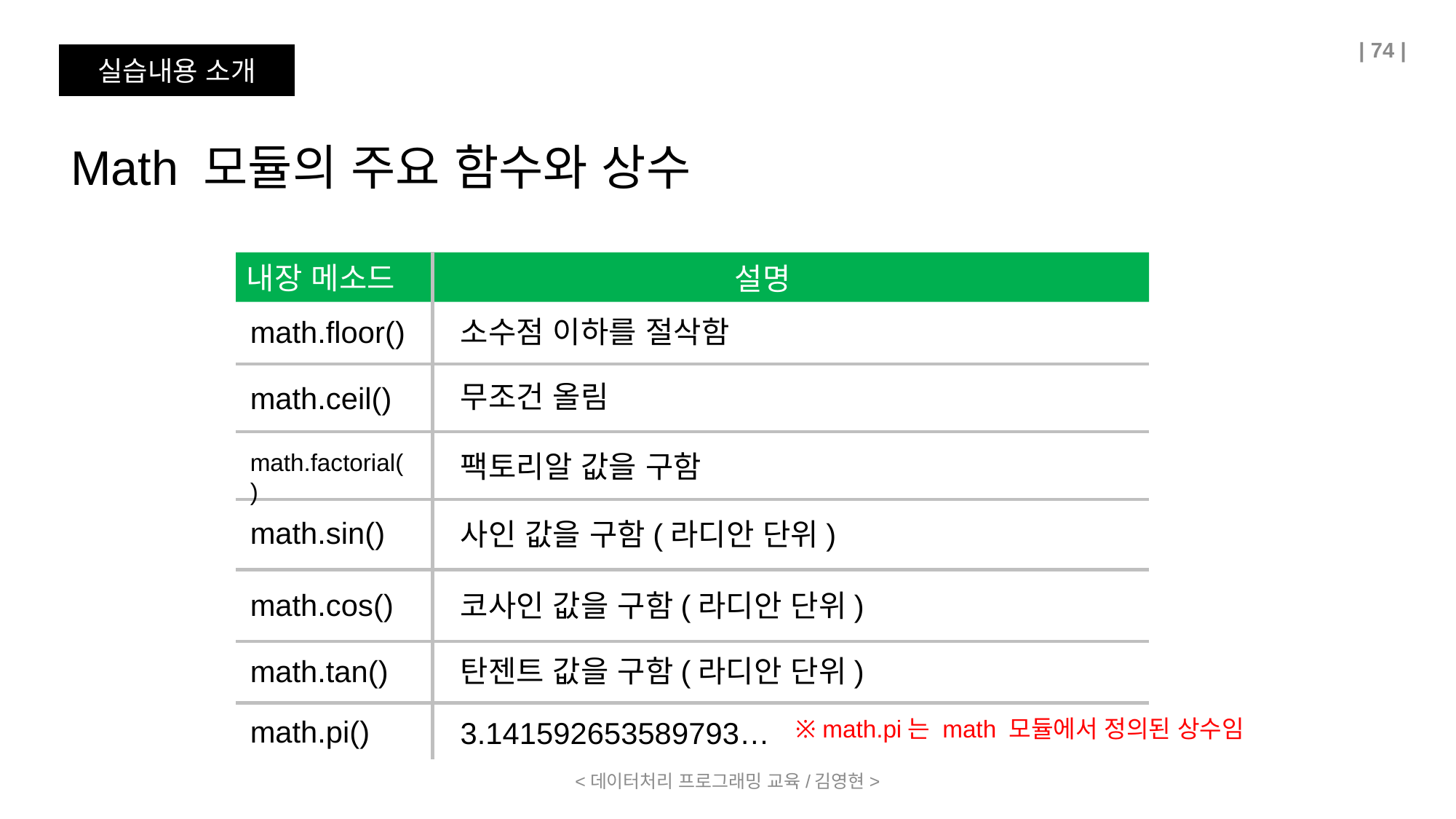

| 74 |
실습내용 소개
Math 모듈의 주요 함수와 상수
내장 메소드
설명
math.floor()
소수점 이하를 절삭함
무조건 올림
math.ceil()
math.factorial()
팩토리알 값을 구함
math.sin()
사인 값을 구함(라디안 단위)
math.cos()
코사인 값을 구함(라디안 단위)
math.tan()
탄젠트 값을 구함(라디안 단위)
math.pi()
3.141592653589793…
※ math.pi는 math 모듈에서 정의된 상수임
<데이터처리 프로그래밍 교육/김영현>